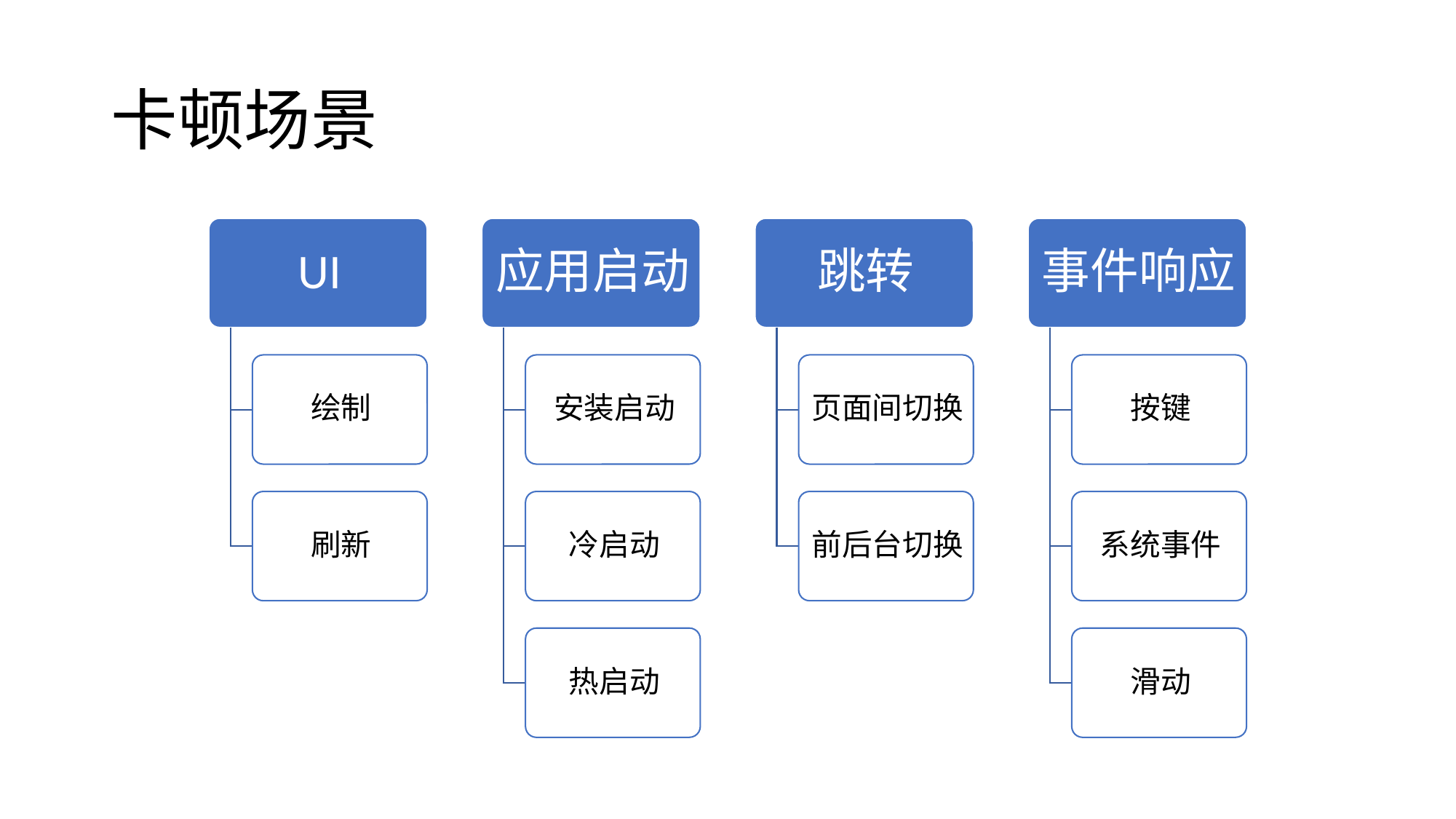

# 卡顿场景
UI
绘制
刷新
应用启动
安装启动
冷启动
热启动
跳转
页面间切换
前后台切换
事件响应
按键
系统事件
滑动